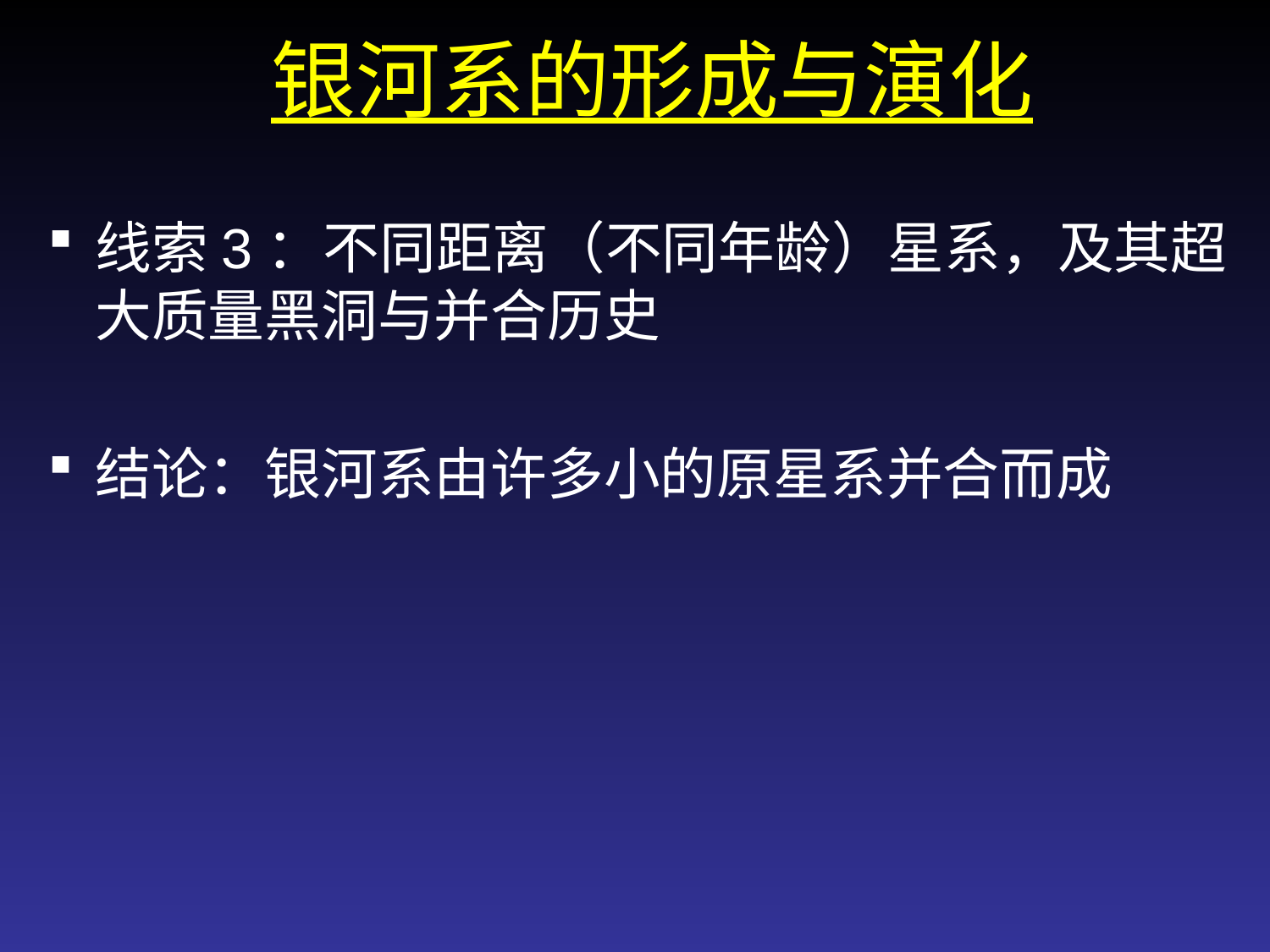

银河系的形成与演化
线索3：不同距离（不同年龄）星系，及其超大质量黑洞与并合历史

结论：银河系由许多小的原星系并合而成